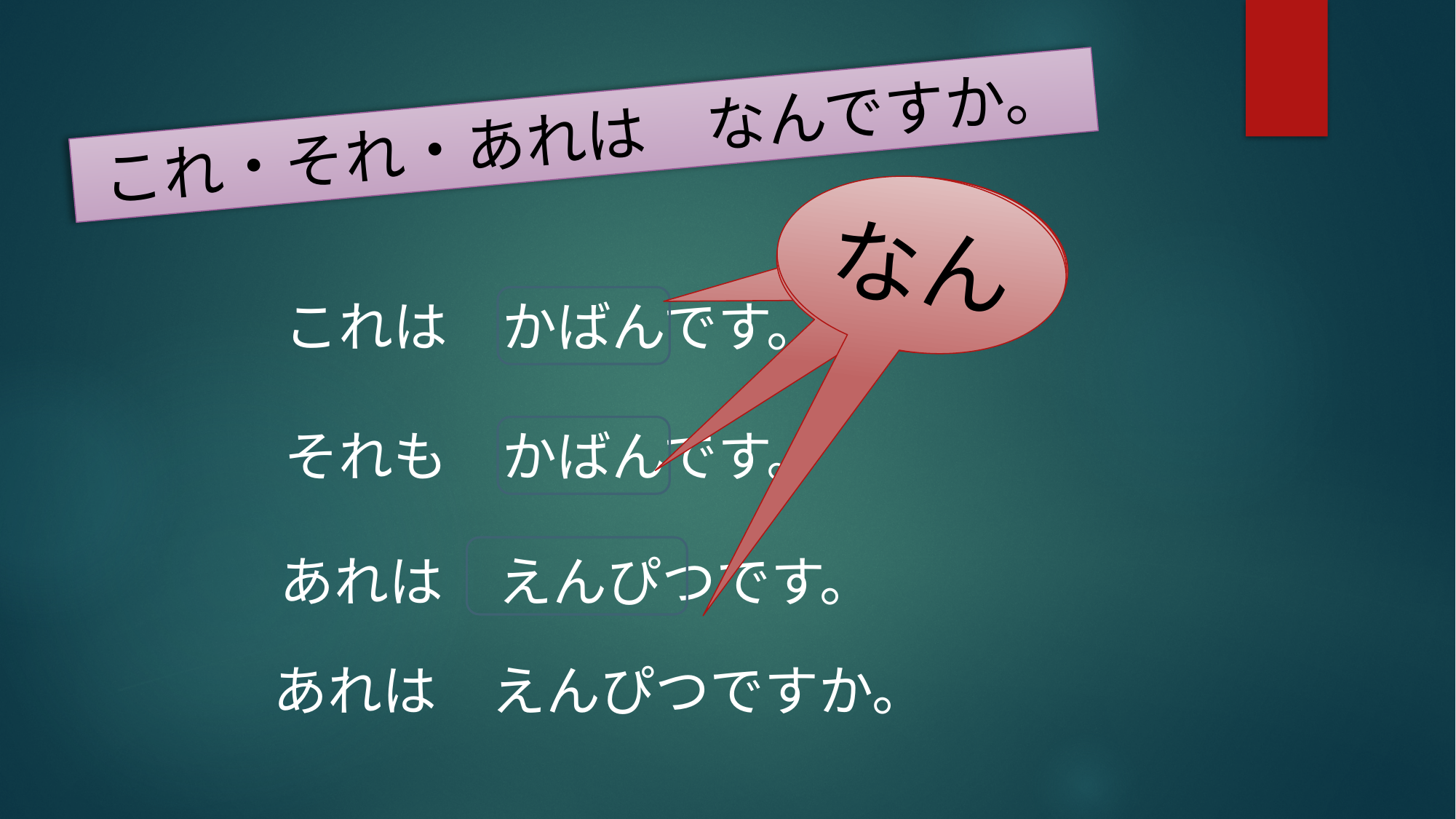

これ・それ・あれは　なんですか。

なん

これは　かばんです。

それも　かばんです。

あれは　えんぴつです。
あれは　えんぴつですか。